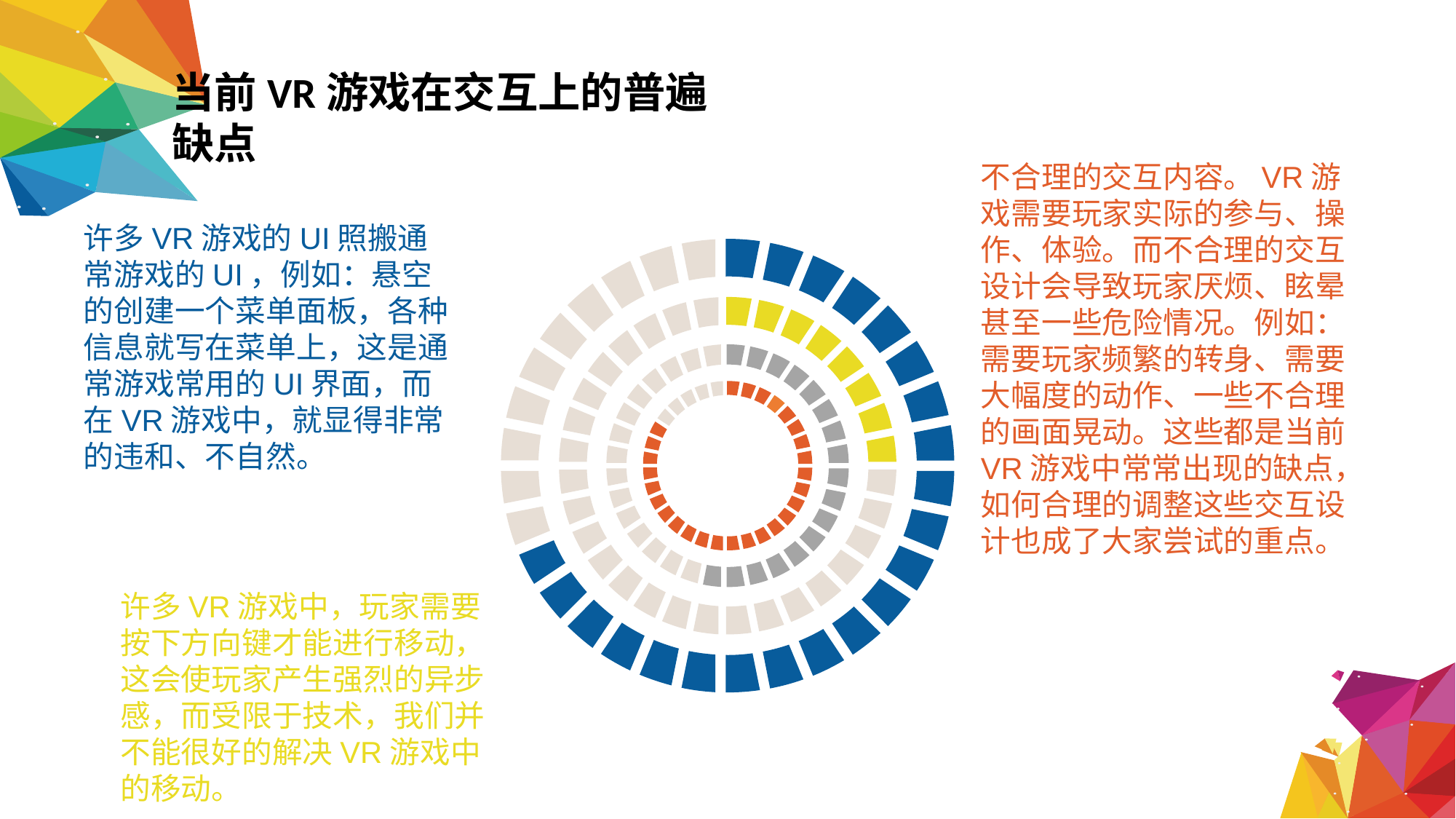

当前VR游戏在交互上的普遍缺点
不合理的交互内容。VR游戏需要玩家实际的参与、操作、体验。而不合理的交互设计会导致玩家厌烦、眩晕甚至一些危险情况。例如：需要玩家频繁的转身、需要大幅度的动作、一些不合理的画面晃动。这些都是当前VR游戏中常常出现的缺点，如何合理的调整这些交互设计也成了大家尝试的重点。
许多VR游戏的UI照搬通常游戏的UI，例如：悬空的创建一个菜单面板，各种信息就写在菜单上，这是通常游戏常用的UI界面，而在VR游戏中，就显得非常的违和、不自然。

许多VR游戏中，玩家需要按下方向键才能进行移动，这会使玩家产生强烈的异步感，而受限于技术，我们并不能很好的解决VR游戏中的移动。